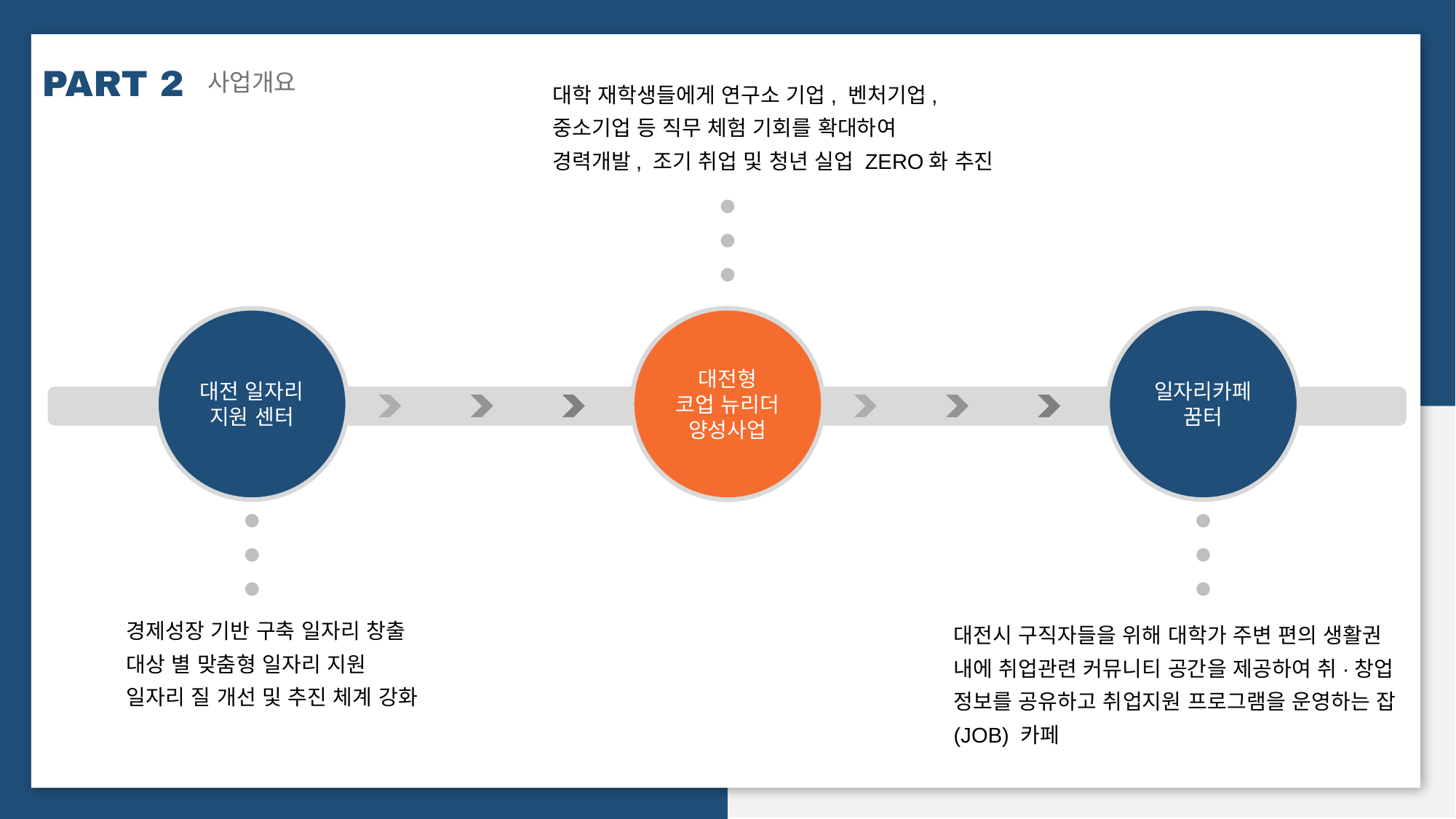

PART 1
팀원 별 역할 소개
PART 2
사업개요
대학 재학생들에게 연구소 기업, 벤처기업,
중소기업 등 직무 체험 기회를 확대하여
경력개발, 조기 취업 및 청년 실업 ZERO화 추진

대전 일자리 지원 센터
대전형
코업 뉴리더 양성사업
일자리카페
꿈터

경제성장 기반 구축 일자리 창출
대상 별 맞춤형 일자리 지원
일자리 질 개선 및 추진 체계 강화
대전시 구직자들을 위해 대학가 주변 편의 생활권 내에 취업관련 커뮤니티 공간을 제공하여 취·창업 정보를 공유하고 취업지원 프로그램을 운영하는 잡(JOB) 카페